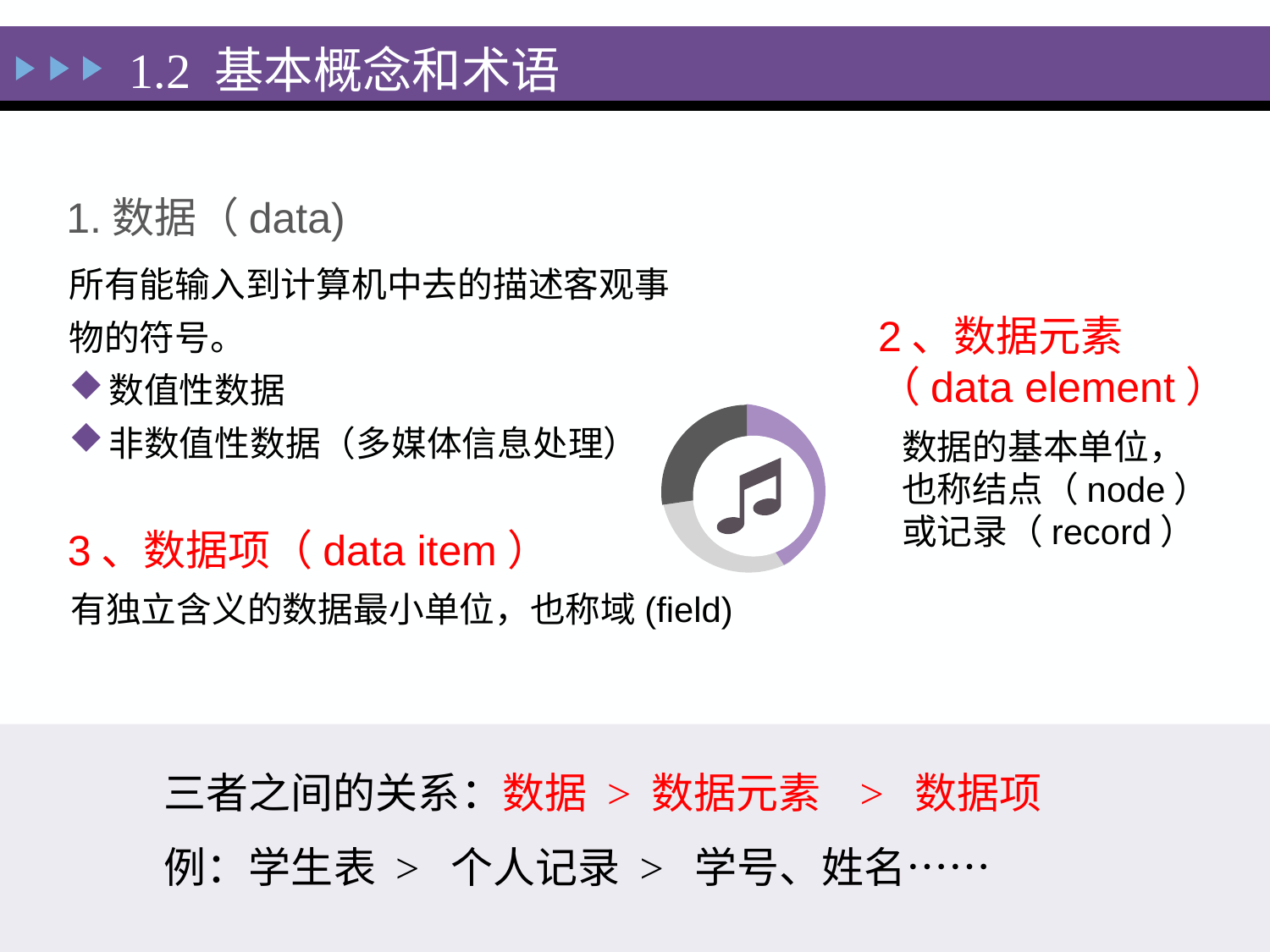

1.2 基本概念和术语
1.数据（data)
所有能输入到计算机中去的描述客观事物的符号。
数值性数据
非数值性数据（多媒体信息处理）
2、数据元素
（data element）

数据的基本单位，也称结点（node）或记录（record）
3、数据项（data item）
有独立含义的数据最小单位，也称域(field)

三者之间的关系：数据 > 数据元素   >  数据项
例：学生表 >  个人记录 >  学号、姓名……